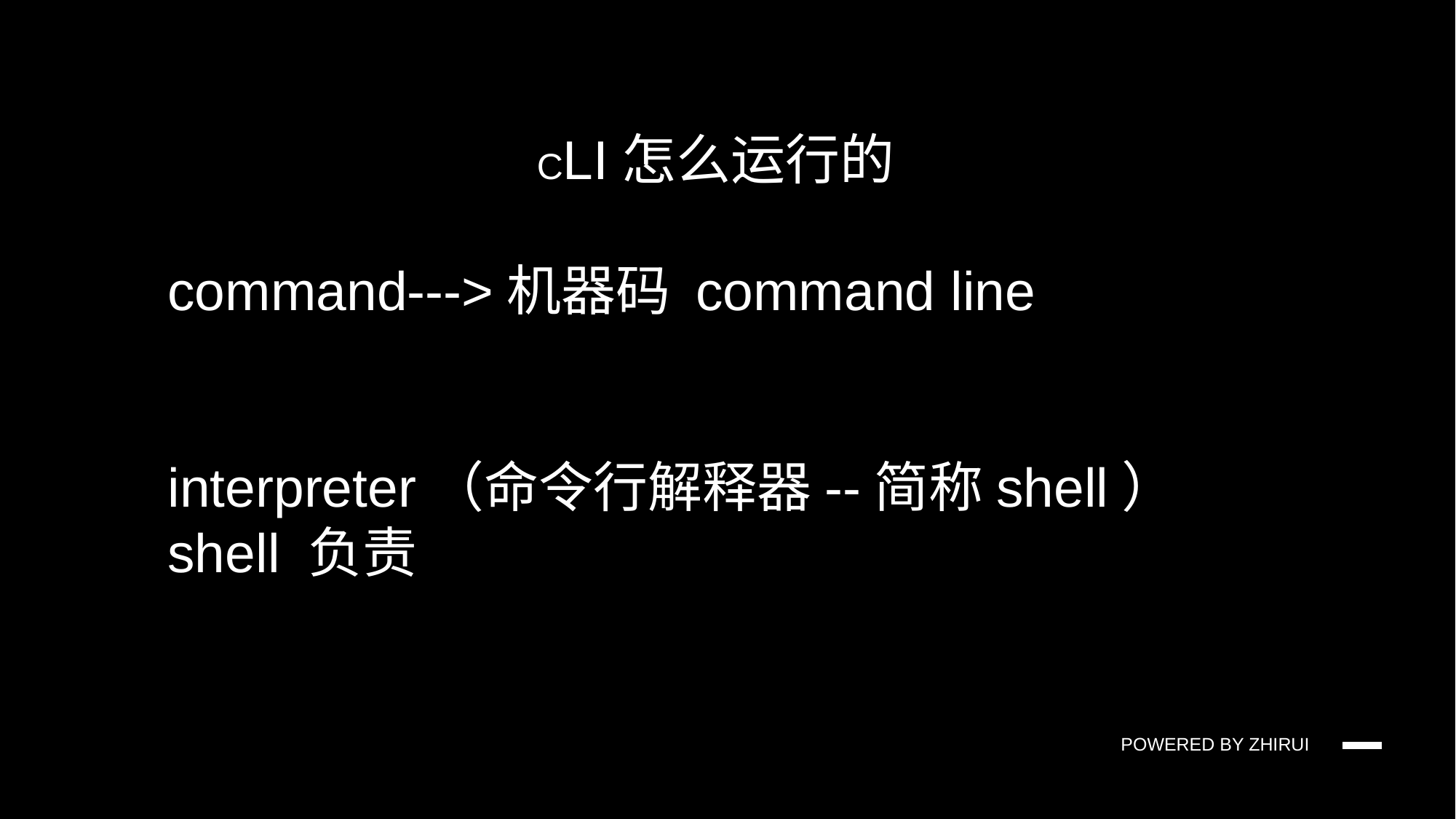

rhodeskesi
CLI怎么运行的

command--->机器码 command line

interpreter（命令行解释器--简称shell） shell 负责
若单标题请居中
若标题与图则左右分布
POWERED BY ZHIRUI